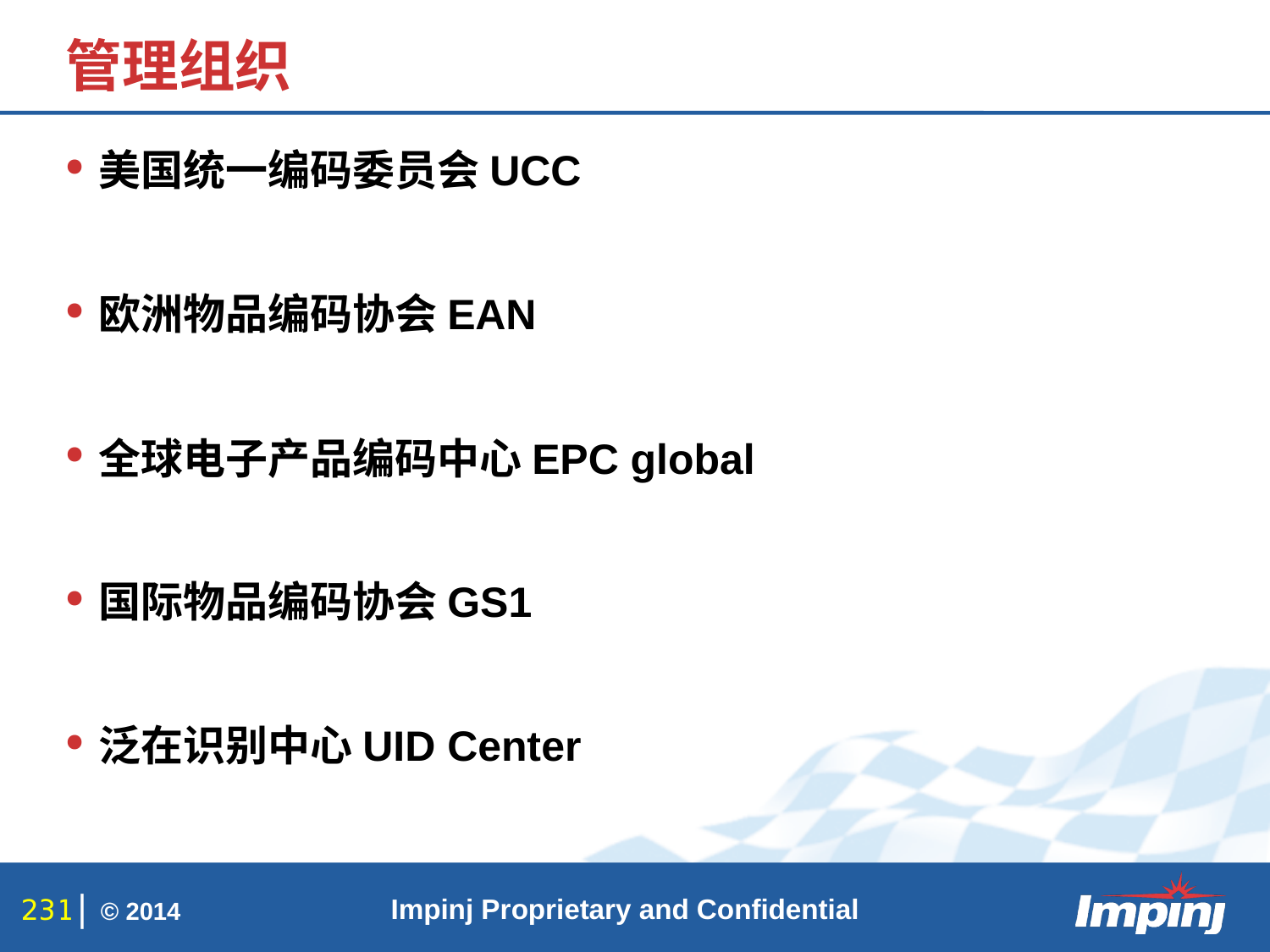

# 管理组织
美国统一编码委员会UCC

欧洲物品编码协会EAN

全球电子产品编码中心EPC global

国际物品编码协会GS1

泛在识别中心UID Center